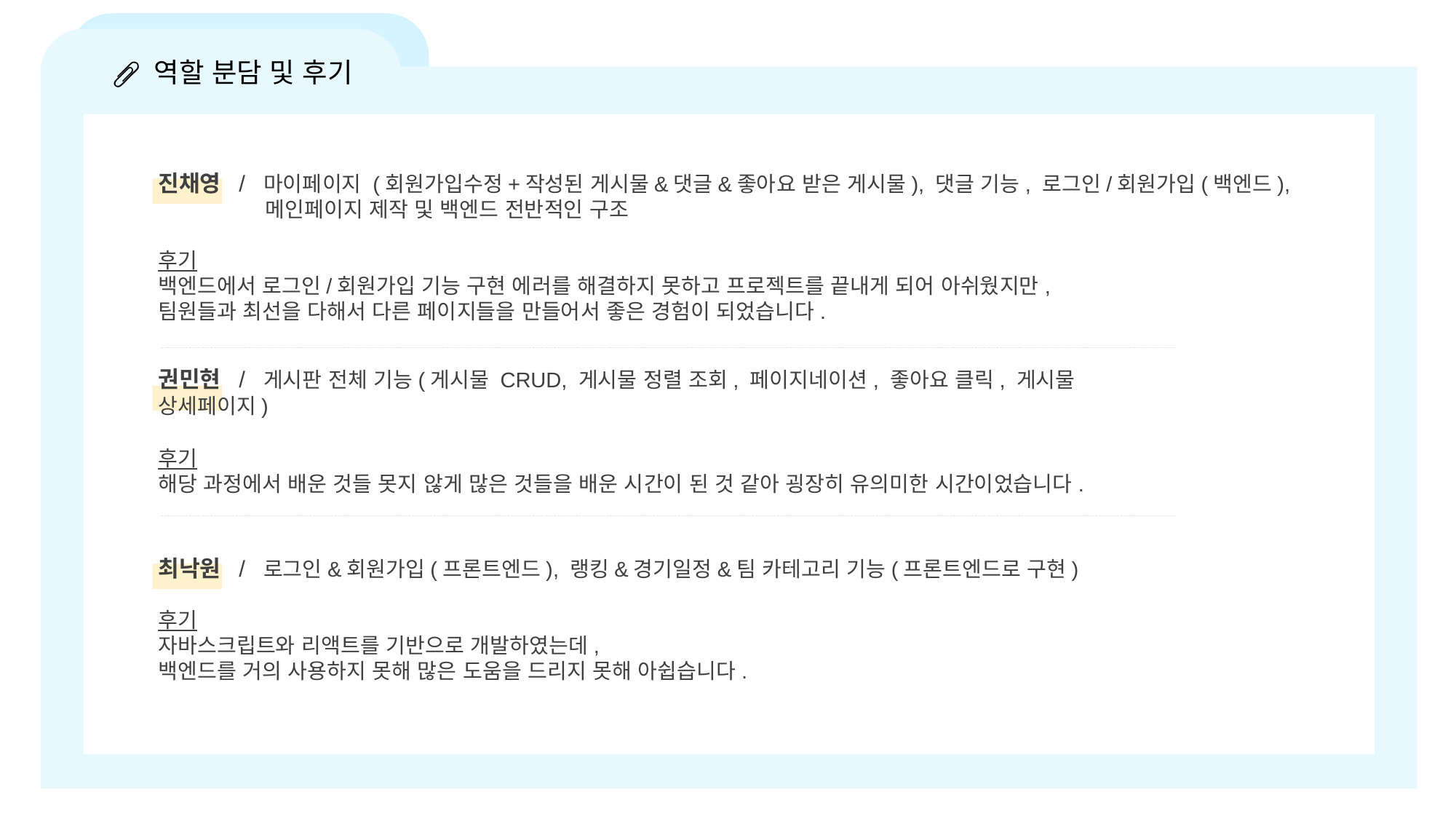

📎 역할 분담 및 후기

진채영  /  마이페이지 (회원가입수정+작성된 게시물&댓글&좋아요 받은 게시물), 댓글 기능, 로그인/회원가입(백엔드),
                 메인페이지 제작 및 백엔드 전반적인 구조

후기
백엔드에서 로그인/회원가입 기능 구현 에러를 해결하지 못하고 프로젝트를 끝내게 되어 아쉬웠지만,
팀원들과 최선을 다해서 다른 페이지들을 만들어서 좋은 경험이 되었습니다.

권민현  /  게시판 전체 기능(게시물 CRUD, 게시물 정렬 조회, 페이지네이션, 좋아요 클릭, 게시물 상세페이지)

후기
해당 과정에서 배운 것들 못지 않게 많은 것들을 배운 시간이 된 것 같아 굉장히 유의미한 시간이었습니다.

최낙원  /  로그인&회원가입(프론트엔드), 랭킹&경기일정&팀 카테고리 기능(프론트엔드로 구현)

후기
자바스크립트와 리액트를 기반으로 개발하였는데,
백엔드를 거의 사용하지 못해 많은 도움을 드리지 못해 아쉽습니다.